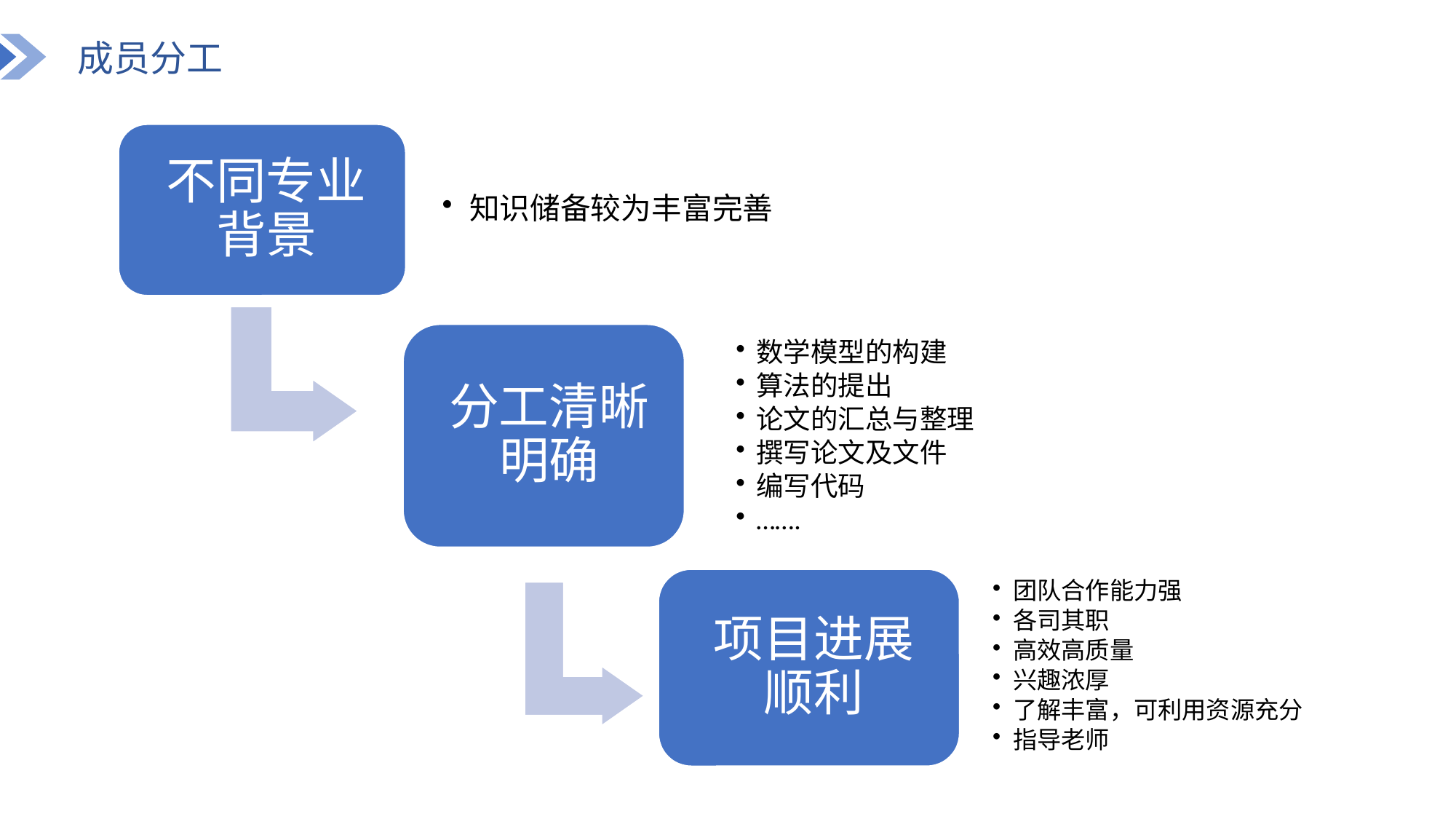

成员分工

不同专业背景
知识储备较为丰富完善
分工清晰明确
数学模型的构建
算法的提出
论文的汇总与整理
撰写论文及文件
编写代码
…….
项目进展顺利
团队合作能力强
各司其职
高效高质量
兴趣浓厚
了解丰富，可利用资源充分
指导老师